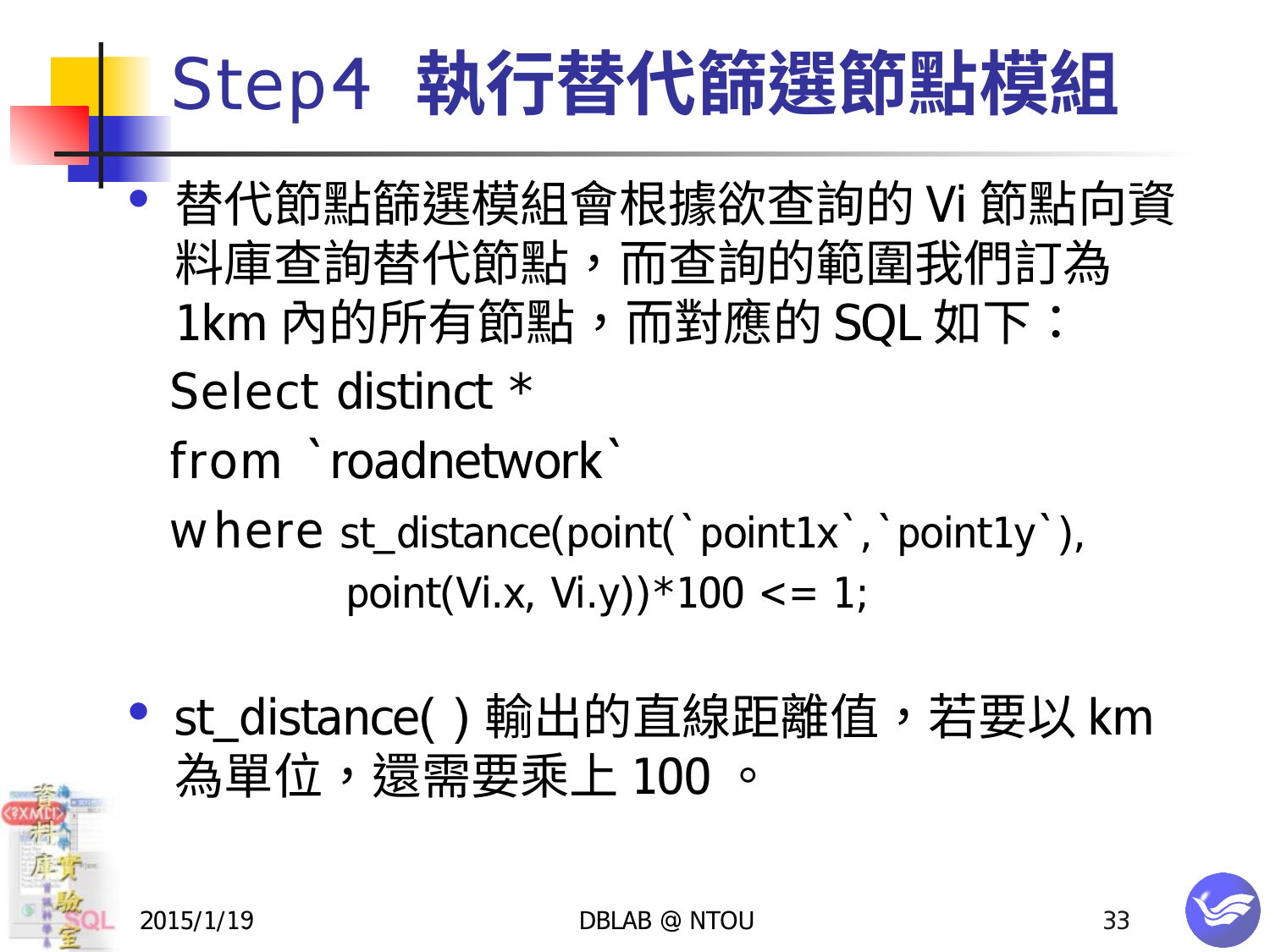

# Step4 執行替代篩選節點模組
替代節點篩選模組會根據欲查詢的Vi節點向資料庫查詢替代節點，而查詢的範圍我們訂為1km內的所有節點，而對應的SQL如下：
   Select distinct *
   from `roadnetwork`
   where st_distance(point(`point1x`,`point1y`),
	       point(Vi.x, Vi.y))*100 <= 1;

st_distance( )輸出的直線距離值，若要以km為單位，還需要乘上100。
2015/1/19
DBLAB @ NTOU
33